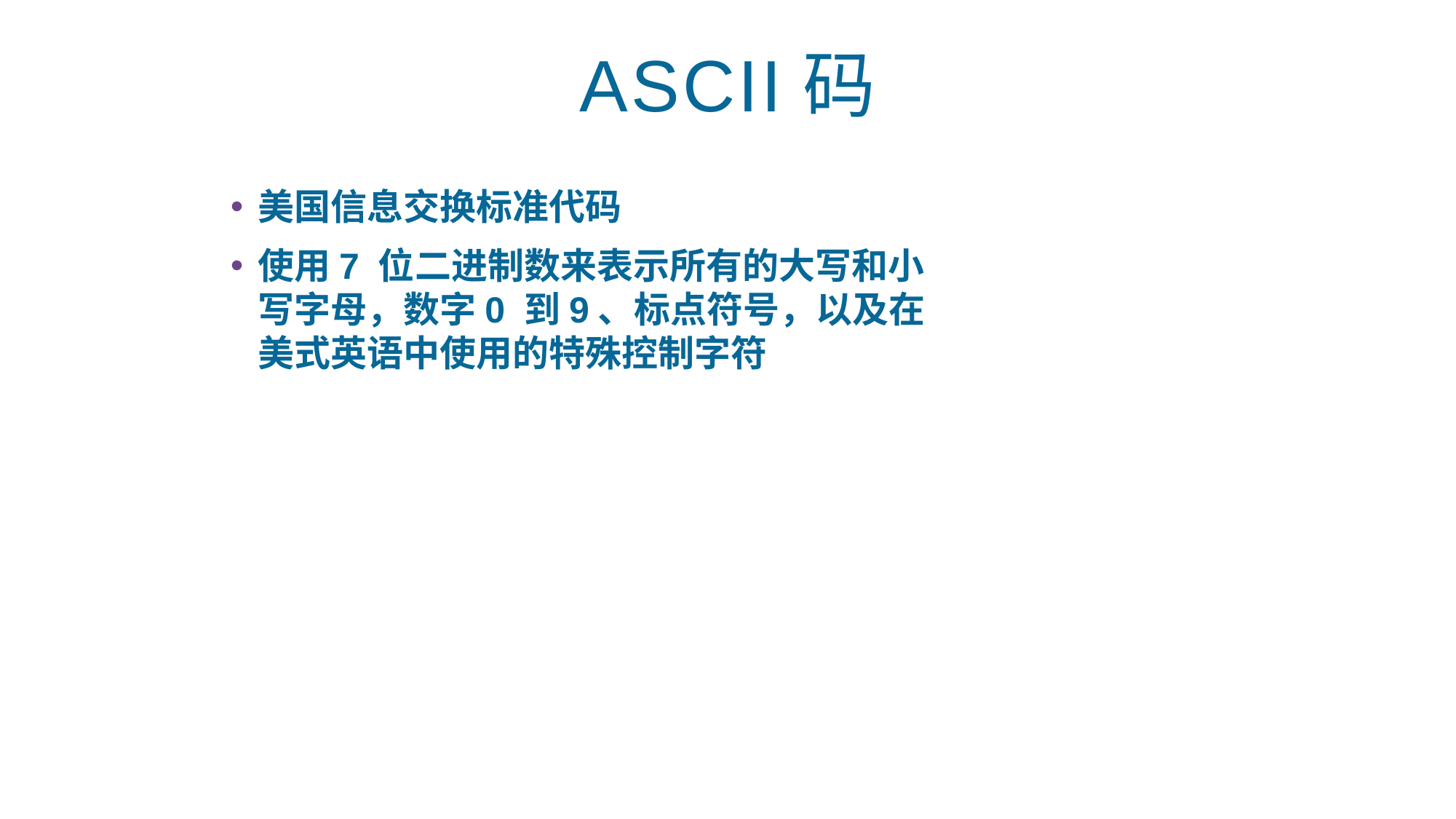

# ASCII码
美国信息交换标准代码
使用7 位二进制数来表示所有的大写和小写字母，数字0 到9、标点符号，以及在美式英语中使用的特殊控制字符